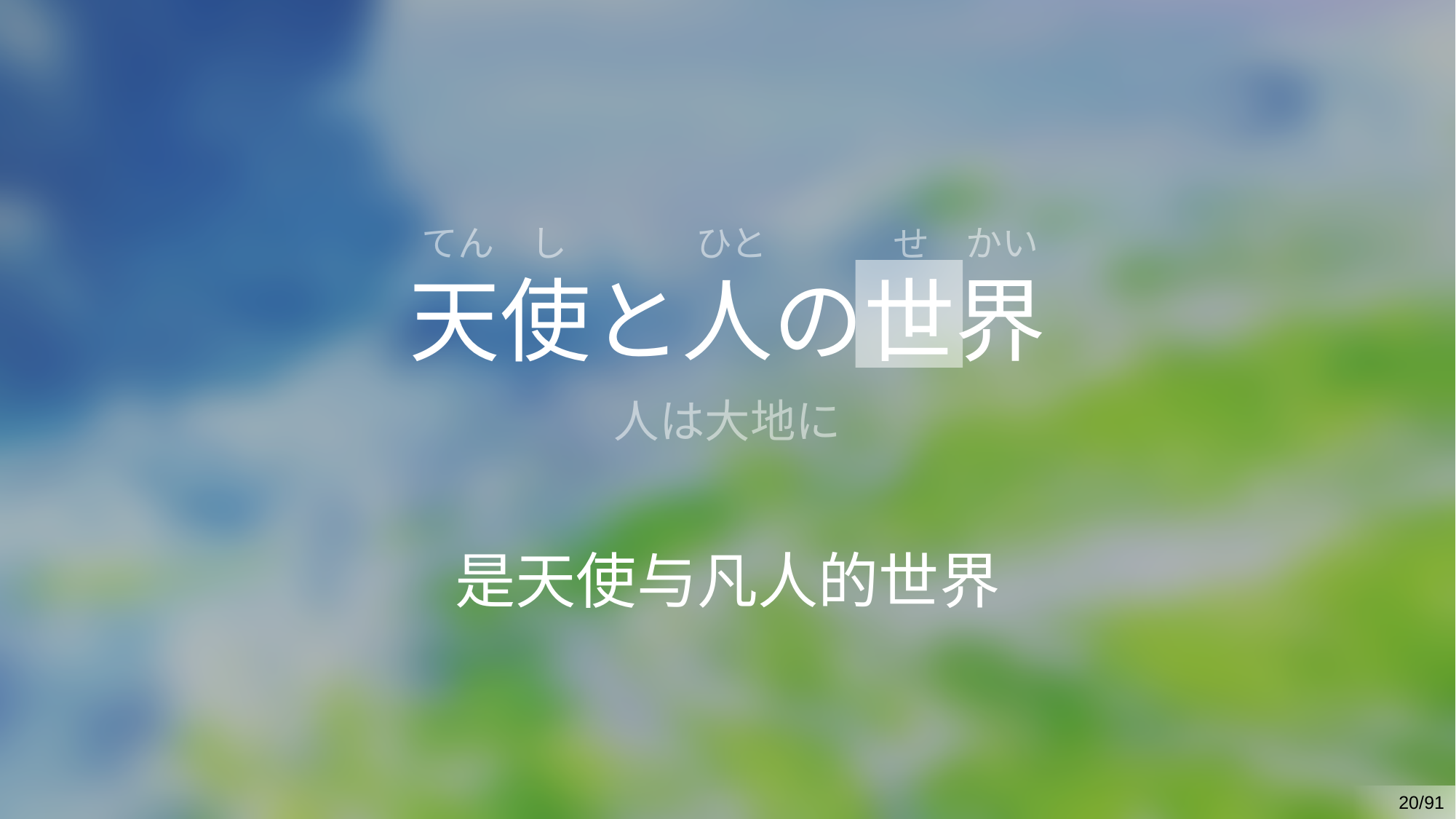

てん
し
ひと
かい
せ
天使と人の世界

人は大地に
是天使与凡人的世界